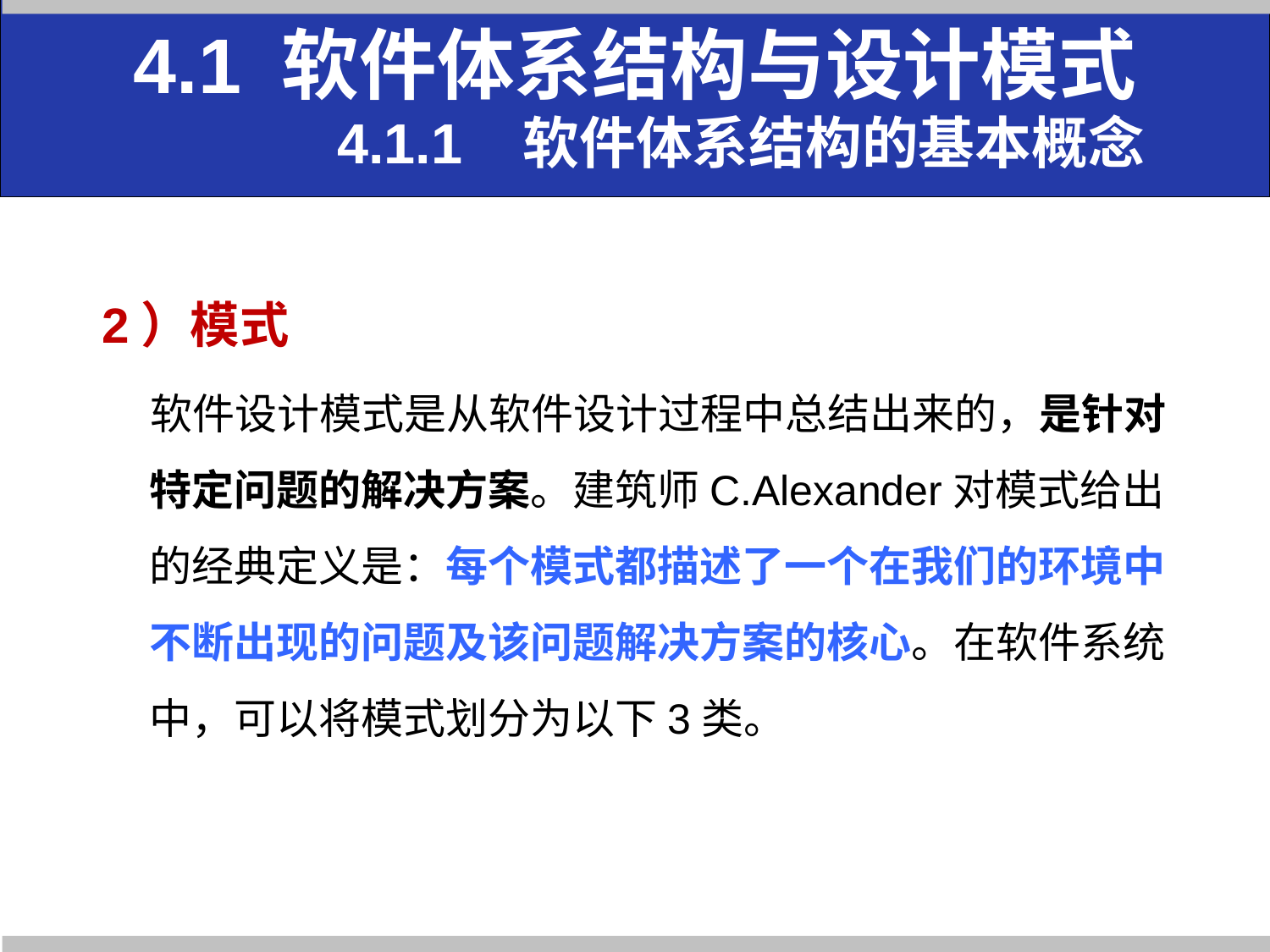

# 4.1 软件体系结构与设计模式 4.1.1   软件体系结构的基本概念
2）模式
    软件设计模式是从软件设计过程中总结出来的，是针对特定问题的解决方案。建筑师C.Alexander对模式给出的经典定义是：每个模式都描述了一个在我们的环境中不断出现的问题及该问题解决方案的核心。在软件系统中，可以将模式划分为以下3类。
389